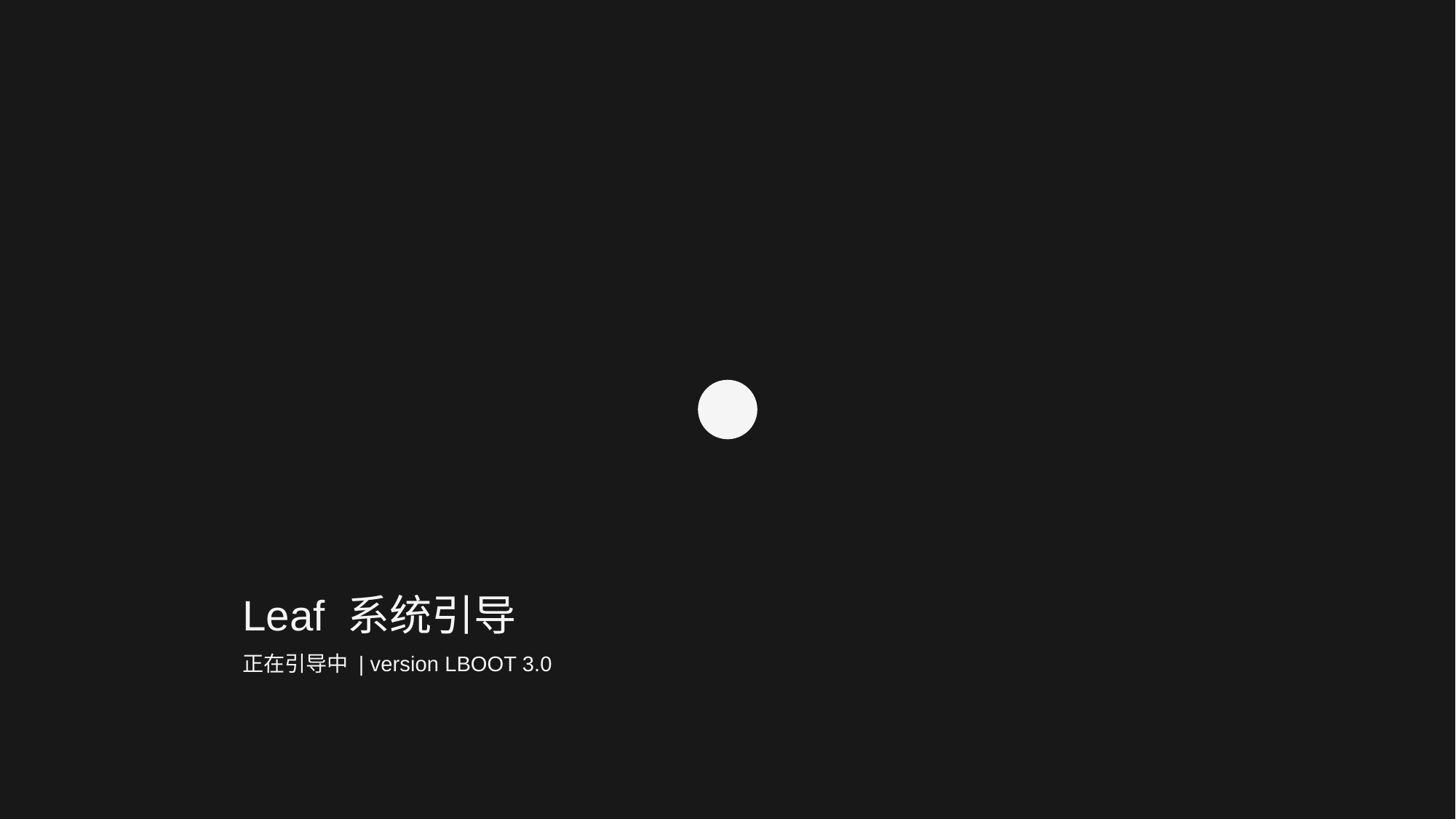

Leaf 系统引导
正在引导中 | version LBOOT 3.0